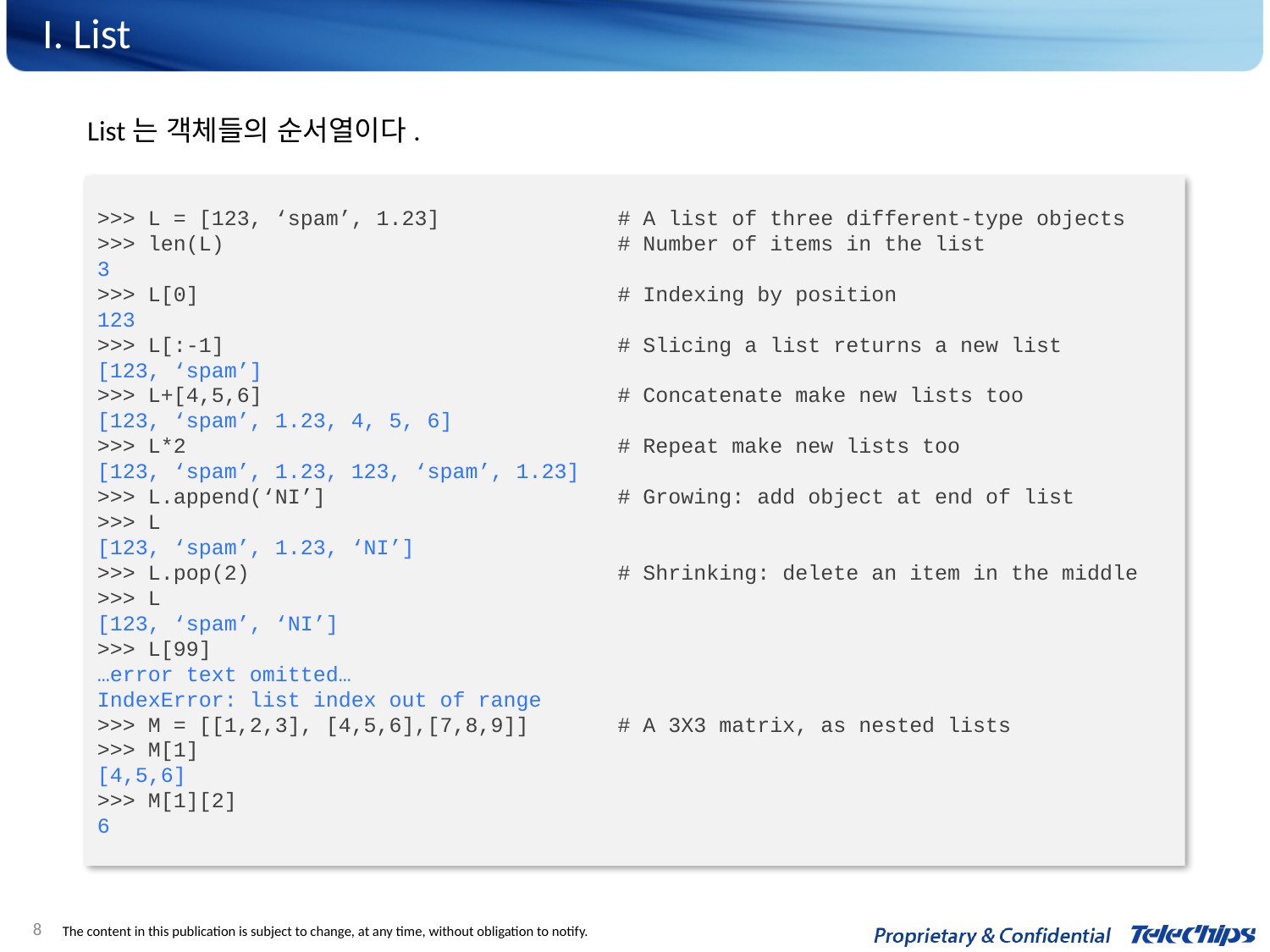

# I. List
List는 객체들의 순서열이다.
>>> L = [123, ‘spam’, 1.23]              # A list of three different-type objects
>>> len(L)                               # Number of items in the list
3
>>> L[0]                                 # Indexing by position
123
>>> L[:-1]                               # Slicing a list returns a new list
[123, ‘spam’]
>>> L+[4,5,6]                            # Concatenate make new lists too
[123, ‘spam’, 1.23, 4, 5, 6]
>>> L*2                                  # Repeat make new lists too
[123, ‘spam’, 1.23, 123, ‘spam’, 1.23]
>>> L.append(‘NI’]                       # Growing: add object at end of list
>>> L
[123, ‘spam’, 1.23, ‘NI’]
>>> L.pop(2)                             # Shrinking: delete an item in the middle
>>> L
[123, ‘spam’, ‘NI’]
>>> L[99]
…error text omitted…
IndexError: list index out of range
>>> M = [[1,2,3], [4,5,6],[7,8,9]]       # A 3X3 matrix, as nested lists
>>> M[1]
[4,5,6]
>>> M[1][2]
6
8